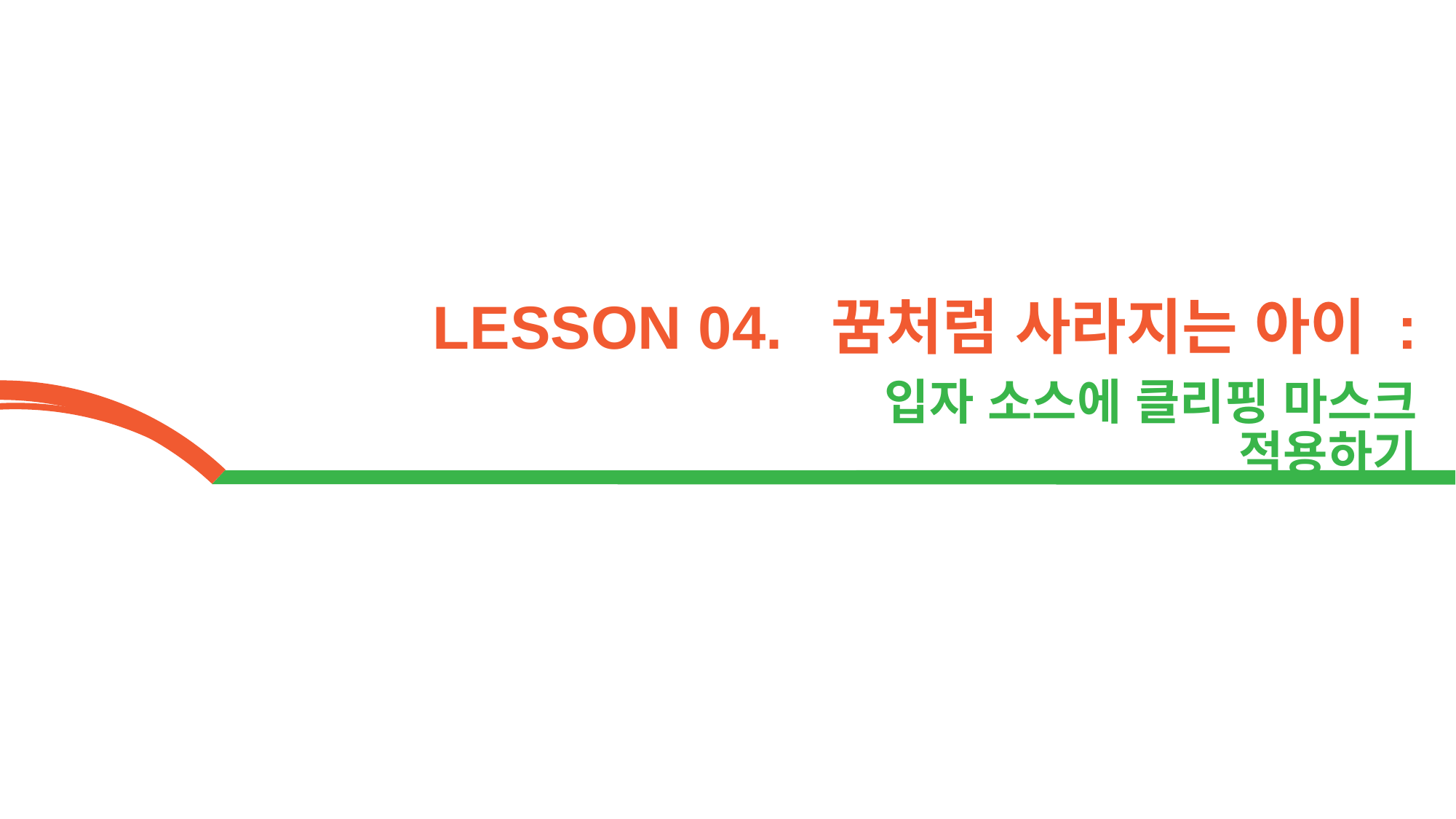

LESSON 04.  꿈처럼 사라지는 아이 :
                          입자 소스에 클리핑 마스크 적용하기